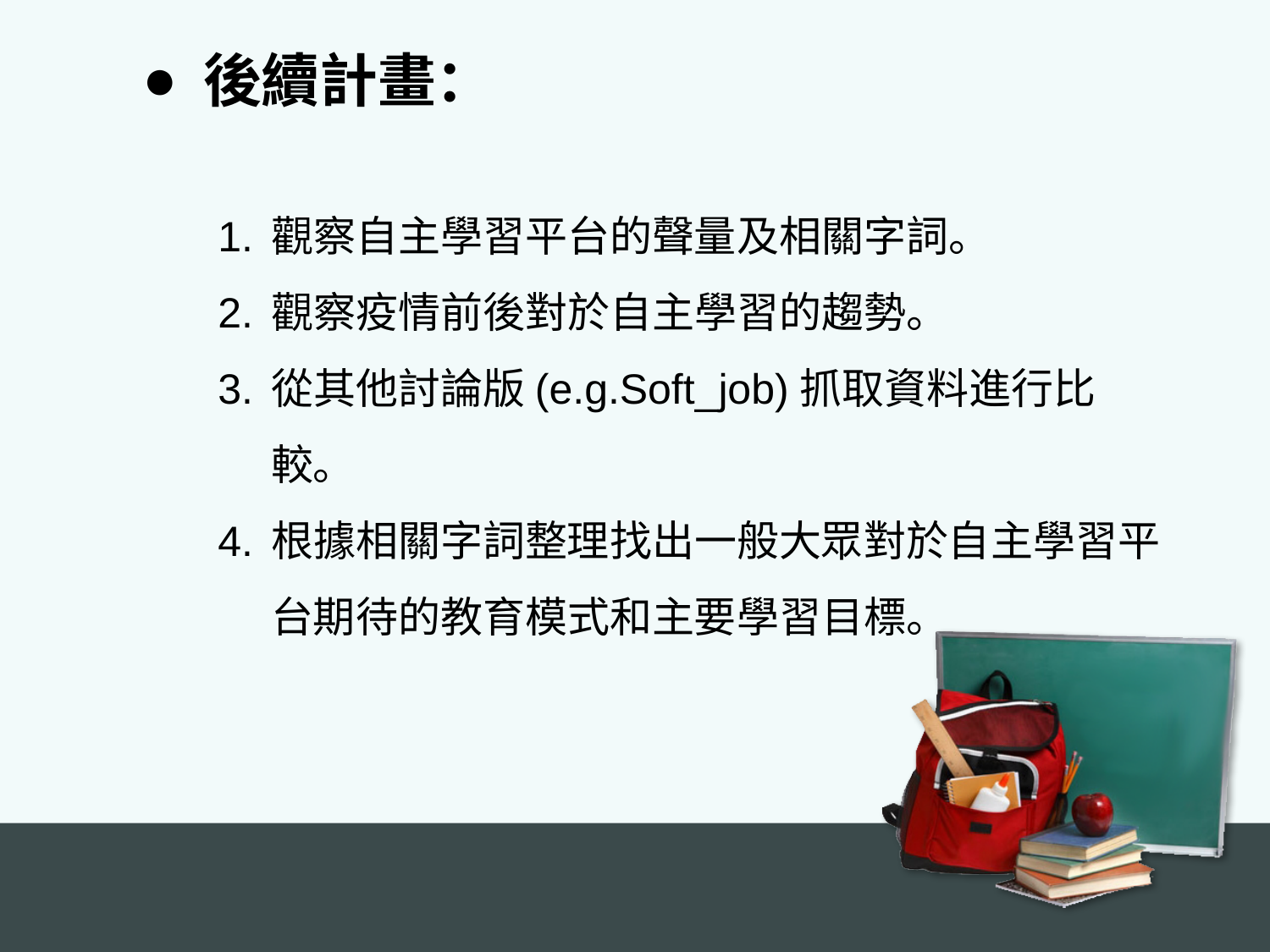

後續計畫：

觀察自主學習平台的聲量及相關字詞。
觀察疫情前後對於自主學習的趨勢。
從其他討論版(e.g.Soft_job)抓取資料進行比較。
根據相關字詞整理找出一般大眾對於自主學習平台期待的教育模式和主要學習目標。